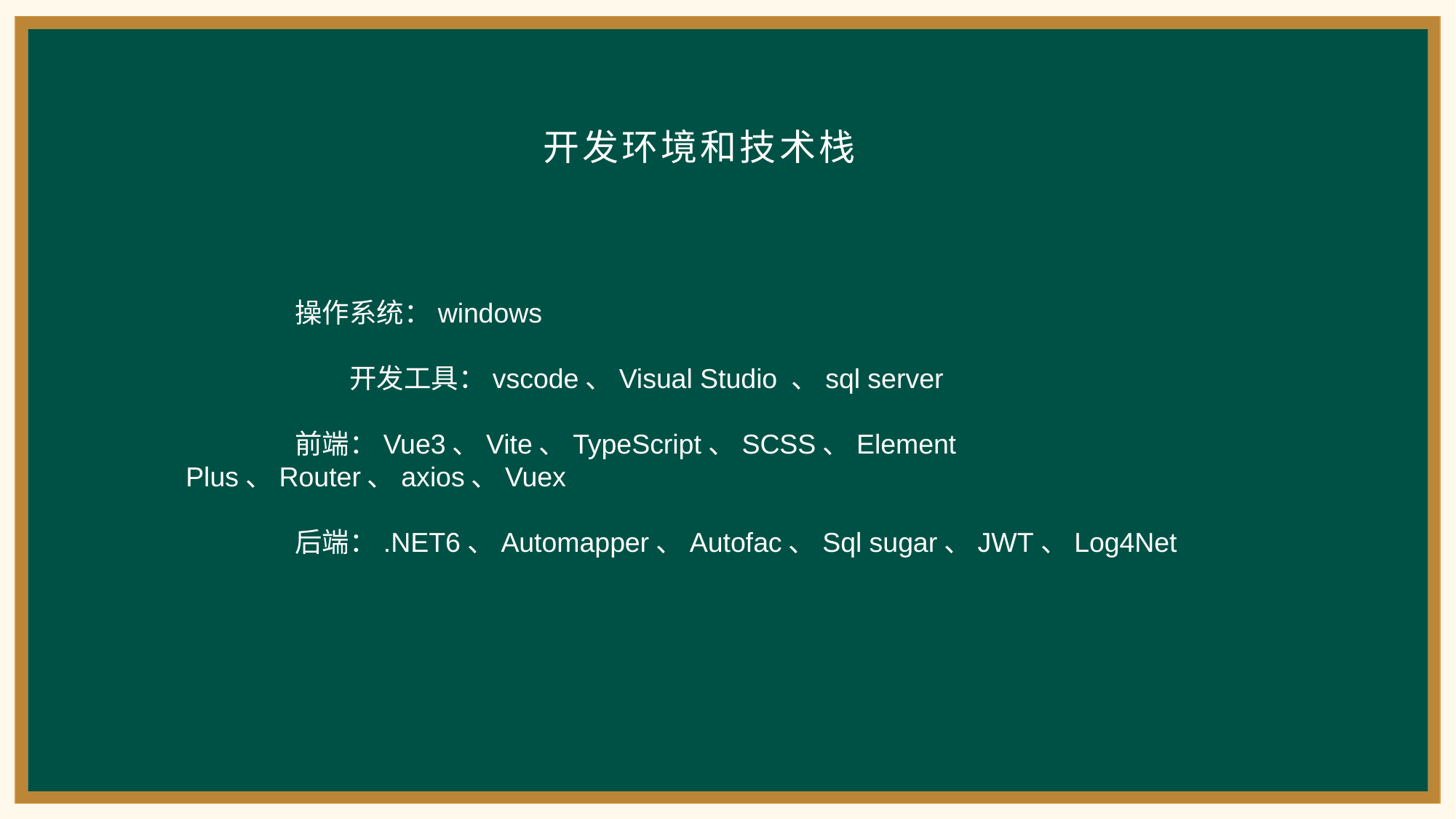

开发环境和技术栈
​	操作系统：windows

	开发工具：vscode、Visual Studio 、sql server

​	前端：Vue3、Vite、TypeScript、SCSS、Element Plus、Router、axios、Vuex

​	后端：.NET6、Automapper、Autofac、Sql sugar、JWT、Log4Net